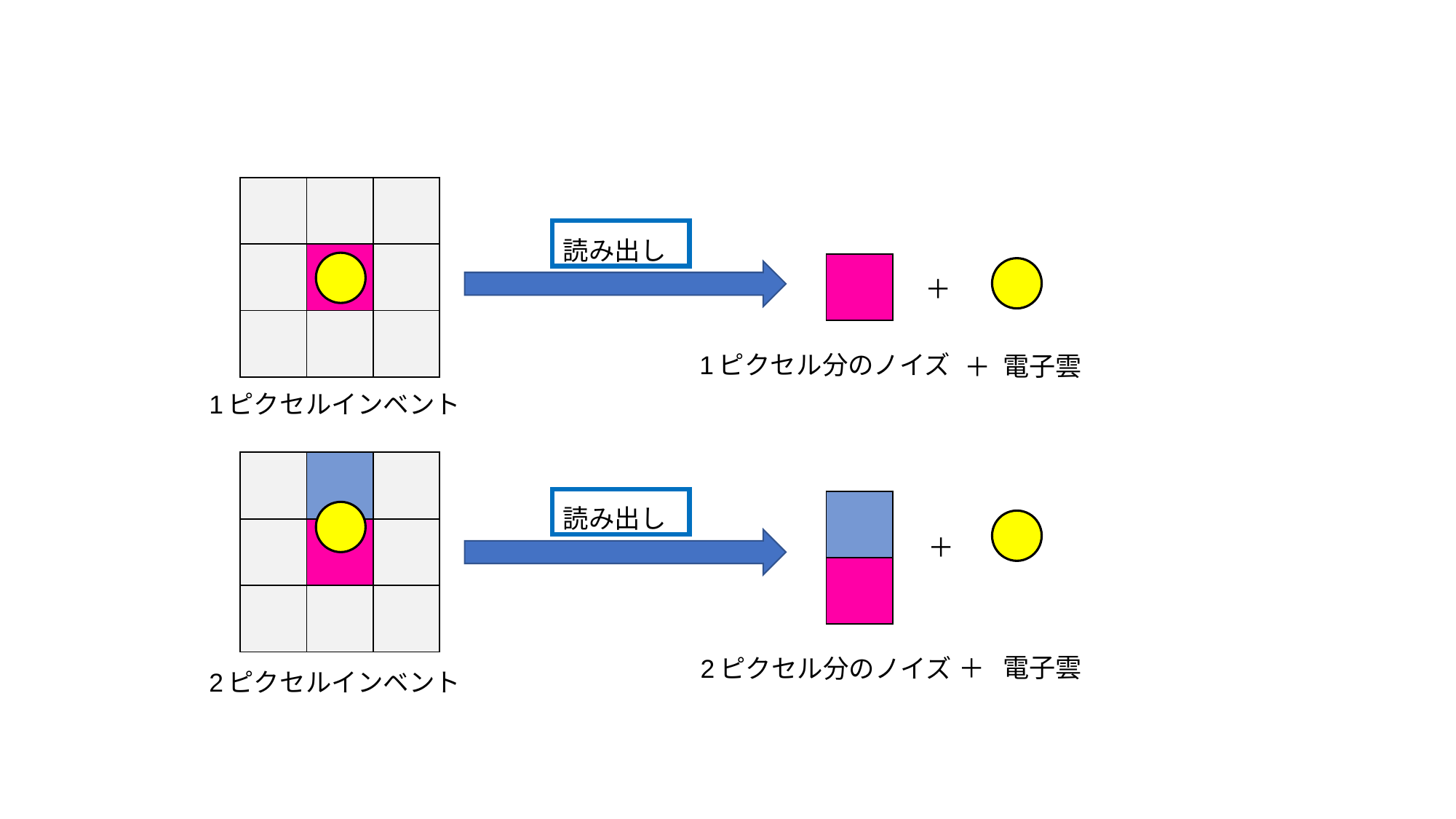

|  |  |  |
| --- | --- | --- |
|  |  |  |
|  |  |  |

読み出し

|  |
| --- |

＋
1ピクセル分のノイズ
電子雲
＋
1ピクセルインベント
|  |  |  |
| --- | --- | --- |
|  |  |  |
|  |  |  |

|  |
| --- |
|  |
読み出し

＋

電子雲
＋
2ピクセル分のノイズ
2ピクセルインベント